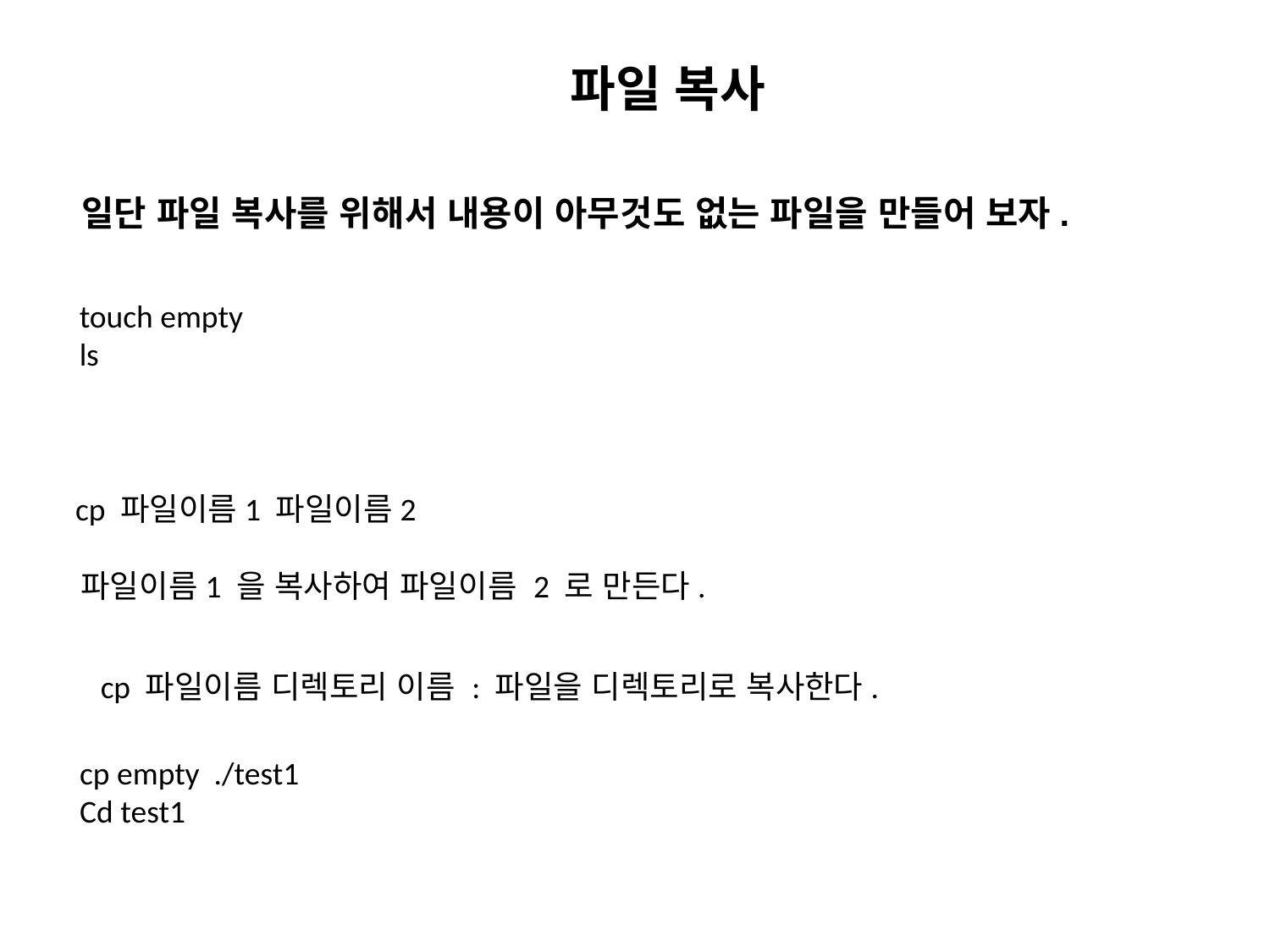

파일 복사
일단 파일 복사를 위해서 내용이 아무것도 없는 파일을 만들어 보자.
touch empty
ls
cp 파일이름1 파일이름2
파일이름1 을 복사하여 파일이름 2 로 만든다.
cp 파일이름 디렉토리 이름 : 파일을 디렉토리로 복사한다.
cp empty  ./test1
Cd test1